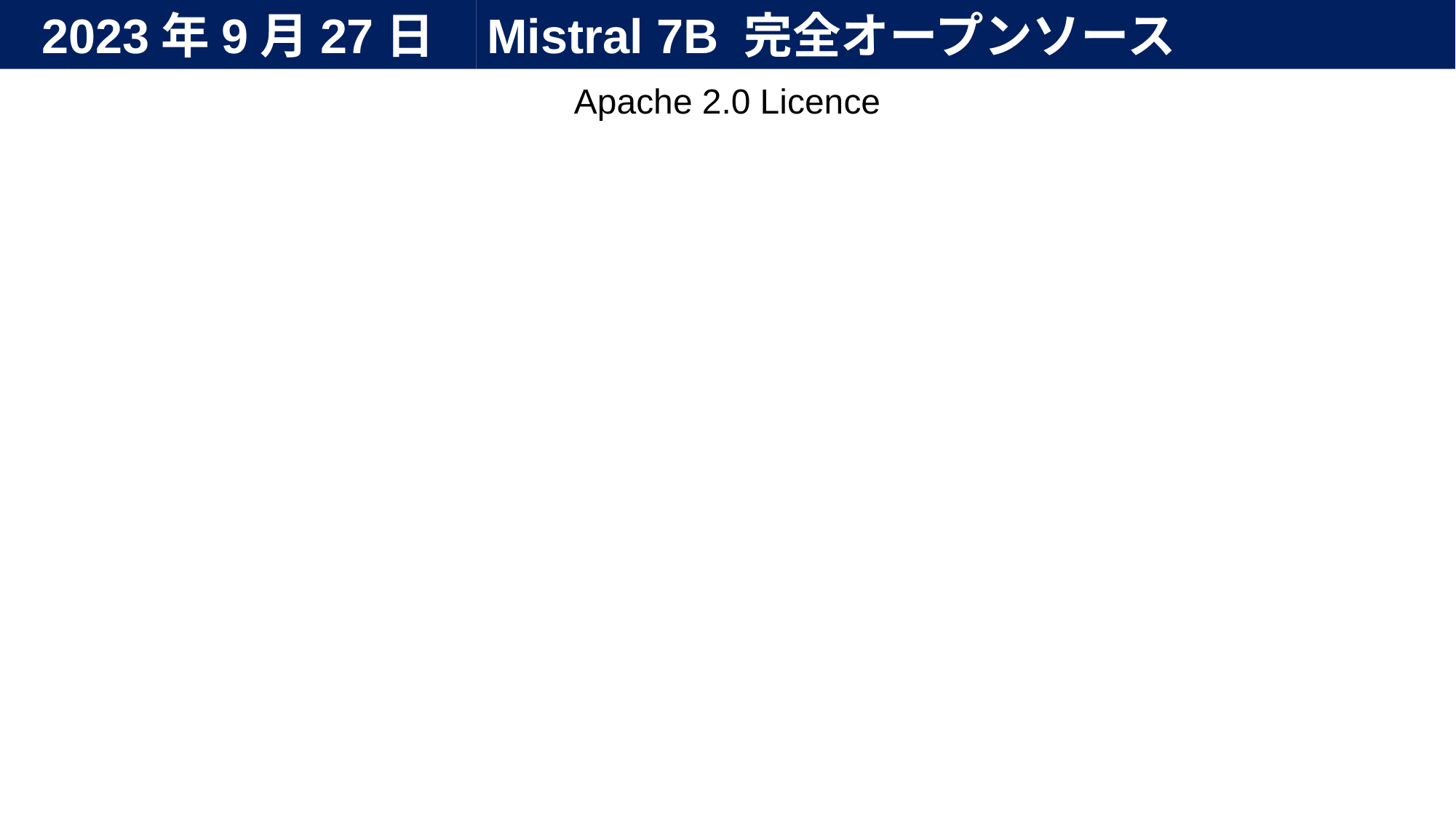

2023年9月27日
Mistral 7B 完全オープンソース
Apache 2.0 Licence